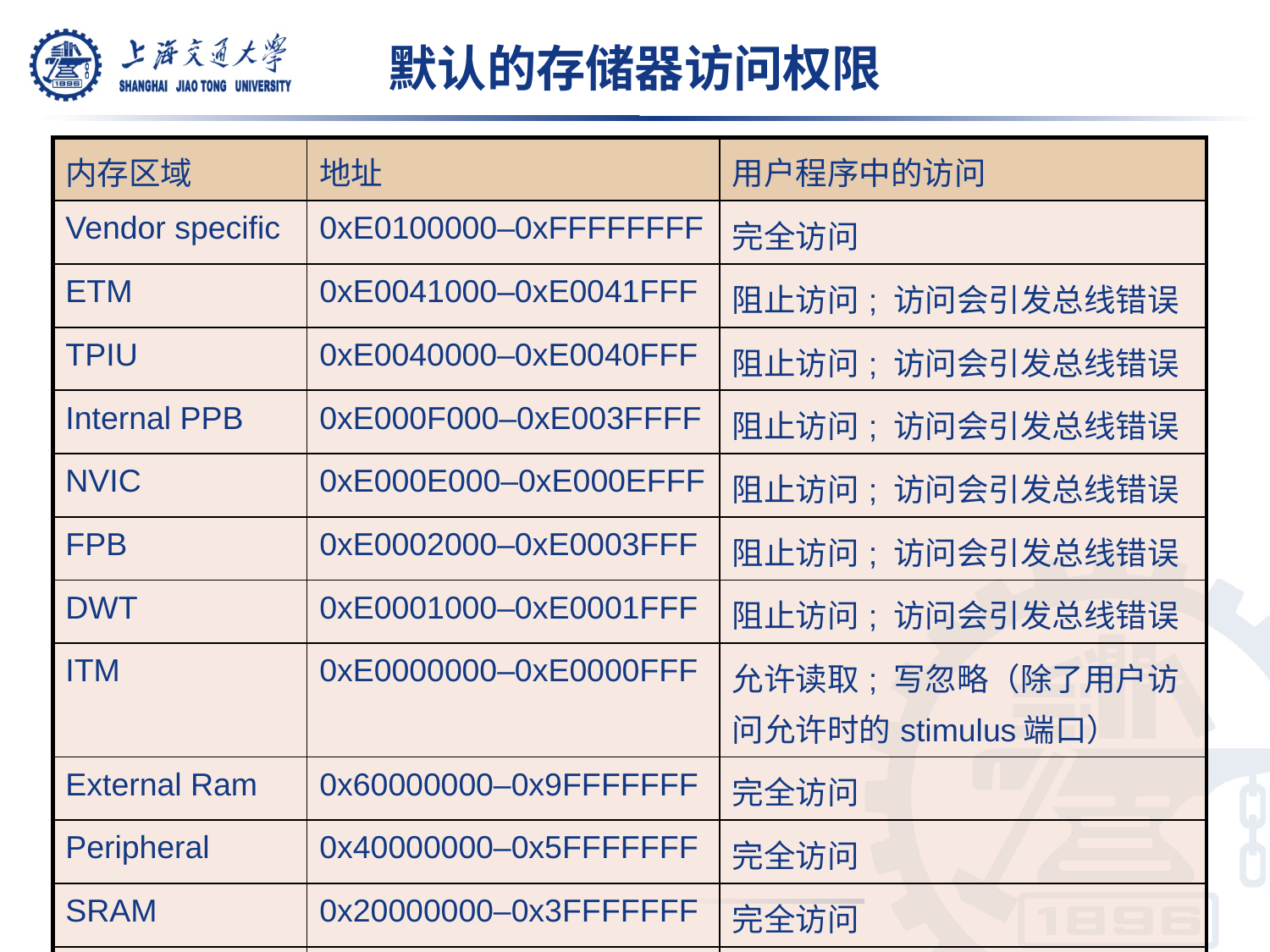

默认的存储器访问权限

| 内存区域 | 地址 | 用户程序中的访问 |
| --- | --- | --- |
| Vendor specific | 0xE0100000–0xFFFFFFFF | 完全访问 |
| ETM | 0xE0041000–0xE0041FFF | 阻止访问; 访问会引发总线错误 |
| TPIU | 0xE0040000–0xE0040FFF | 阻止访问; 访问会引发总线错误 |
| Internal PPB | 0xE000F000–0xE003FFFF | 阻止访问; 访问会引发总线错误 |
| NVIC | 0xE000E000–0xE000EFFF | 阻止访问; 访问会引发总线错误 |
| FPB | 0xE0002000–0xE0003FFF | 阻止访问; 访问会引发总线错误 |
| DWT | 0xE0001000–0xE0001FFF | 阻止访问; 访问会引发总线错误 |
| ITM | 0xE0000000–0xE0000FFF | 允许读取; 写忽略（除了用户访问允许时的stimulus端口） |
| External Ram | 0x60000000–0x9FFFFFFF | 完全访问 |
| Peripheral | 0x40000000–0x5FFFFFFF | 完全访问 |
| SRAM | 0x20000000–0x3FFFFFFF | 完全访问 |
| Code | 0x00000000–0x1FFFFFFF | 完全访问 |